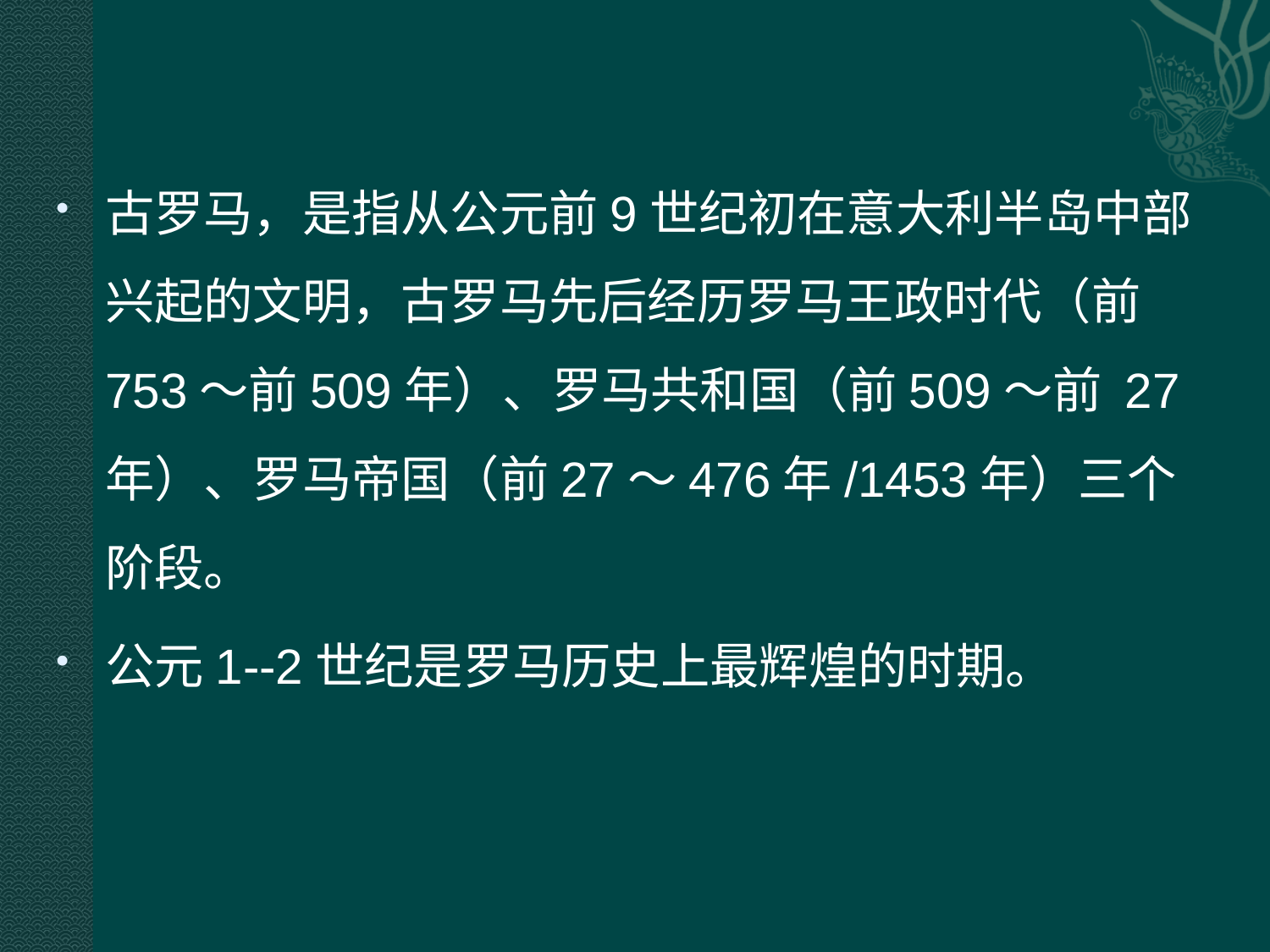

古罗马，是指从公元前9世纪初在意大利半岛中部兴起的文明，古罗马先后经历罗马王政时代（前753～前509年）、罗马共和国（前509～前 27年）、罗马帝国（前27～476年/1453年）三个阶段。
公元1--2世纪是罗马历史上最辉煌的时期。